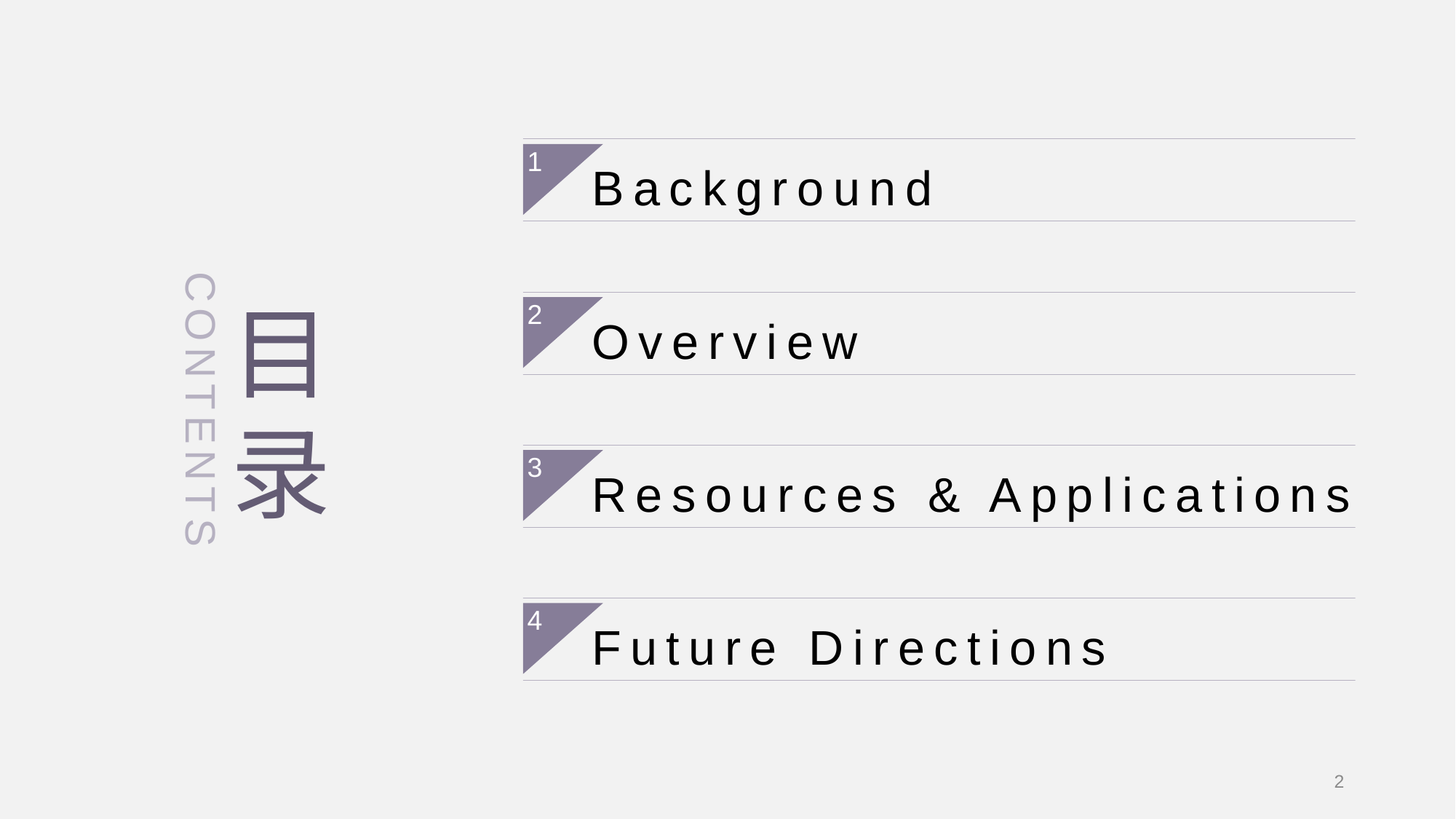

Background
1
Overview
2
Resources & Applications
3
Future Directions
4
目
录
CONTENTS
2